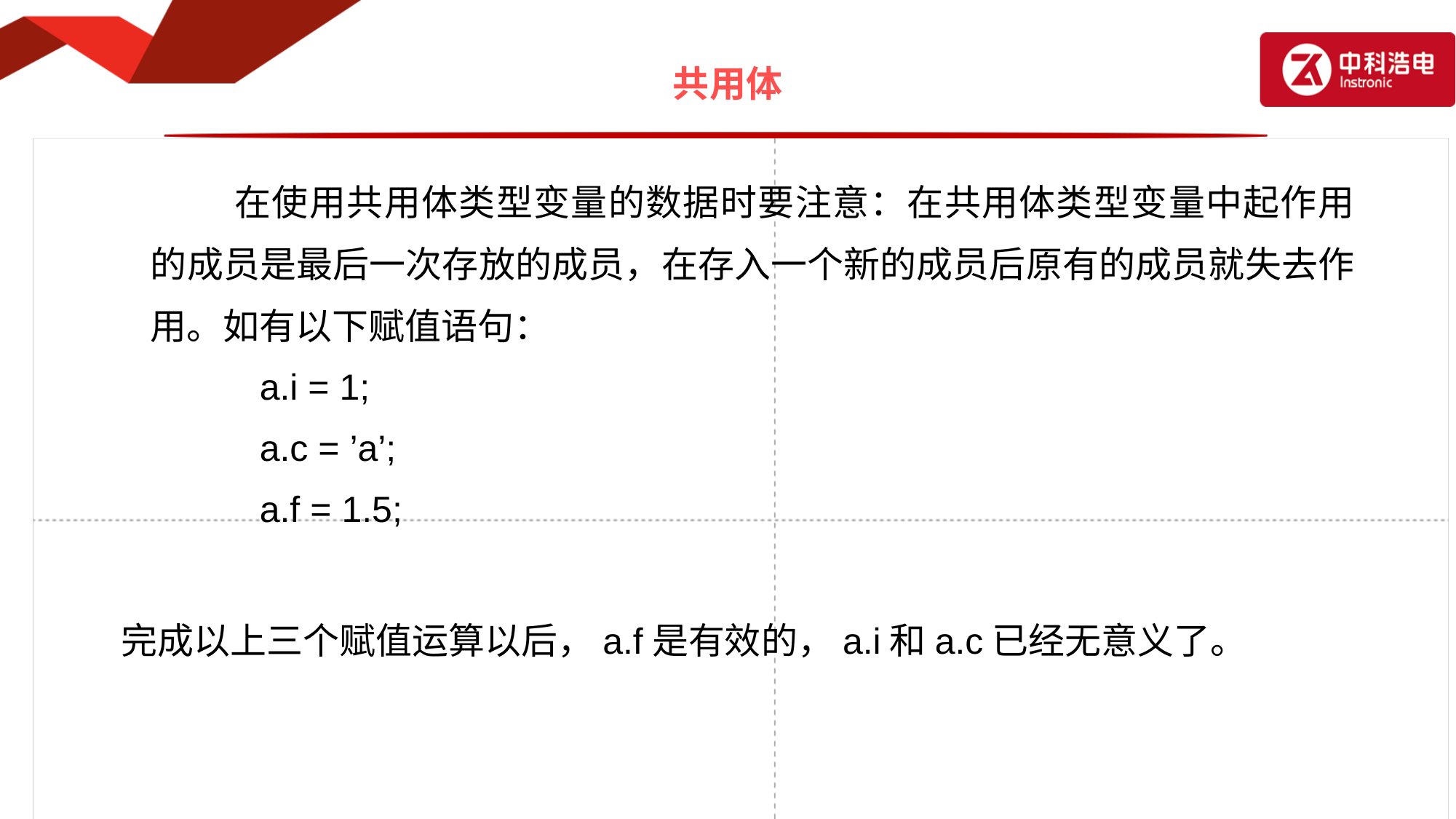

# 共用体
	       在使用共用体类型变量的数据时要注意：在共用体类型变量中起作用的成员是最后一次存放的成员，在存入一个新的成员后原有的成员就失去作用。如有以下赋值语句：
		a.i = 1;
		a.c = ’a’;
		a.f = 1.5;

  完成以上三个赋值运算以后，a.f是有效的，a.i和a.c已经无意义了。